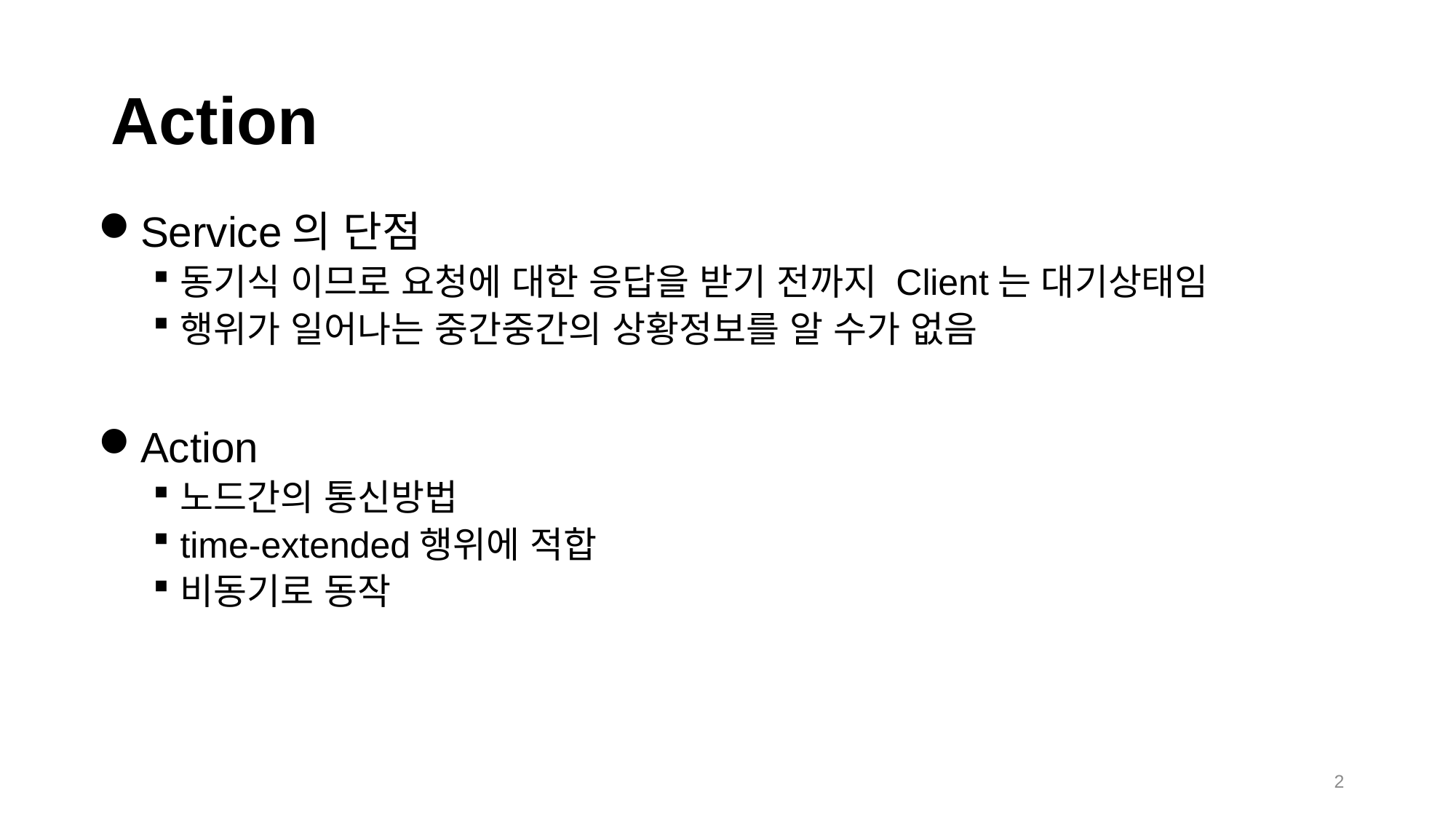

# Action
Service의 단점
동기식 이므로 요청에 대한 응답을 받기 전까지 Client는 대기상태임
행위가 일어나는 중간중간의 상황정보를 알 수가 없음

Action
노드간의 통신방법
time-extended행위에 적합
비동기로 동작

2